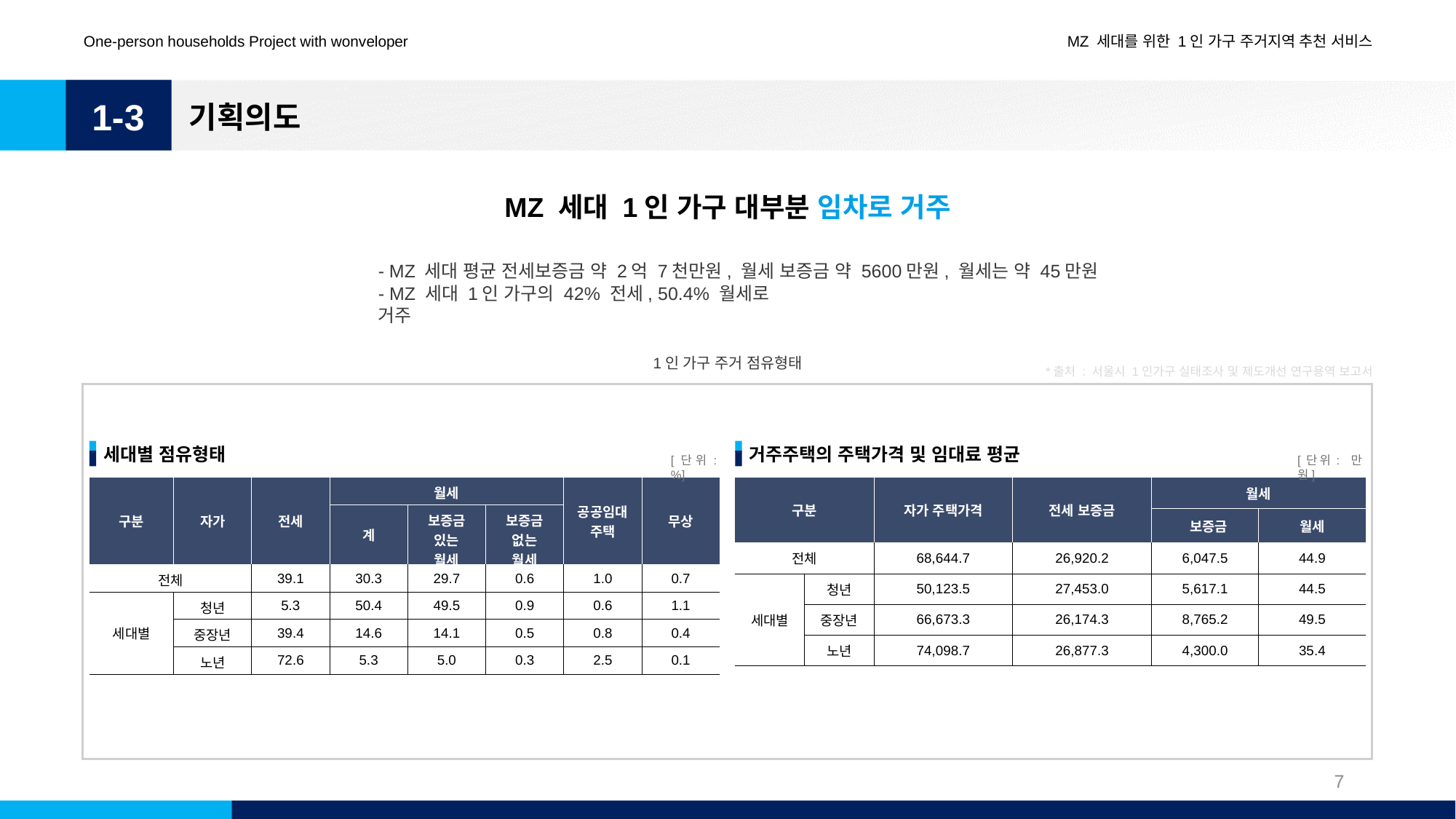

One-person households Project with wonveloper
MZ 세대를 위한 1인 가구 주거지역 추천 서비스
1-3
기획의도
MZ 세대 1인 가구 대부분 임차로 거주
- MZ 세대 평균 전세보증금 약 2억 7천만원, 월세 보증금 약 5600만원, 월세는 약 45만원
- MZ 세대 1인 가구의 42% 전세, 50.4% 월세로 거주
1인 가구 주거 점유형태
*출처 : 서울시 1인가구 실태조사 및 제도개선 연구용역 보고서

세대별 점유형태

거주주택의 주택가격 및 임대료 평균

[단위: %]
[단위: 만 원]
| 구분 | 자가 | 전세 | 월세 |  |  | 공공임대 주택 | 무상 |
| --- | --- | --- | --- | --- | --- | --- | --- |
|  |  |  | 계 | 보증금 있는 월세 | 보증금 없는 월세 |  |  |
| 전체 |  | 39.1 | 30.3 | 29.7 | 0.6 | 1.0 | 0.7 |
| 세대별 | 청년 | 5.3 | 50.4 | 49.5 | 0.9 | 0.6 | 1.1 |
|  | 중장년 | 39.4 | 14.6 | 14.1 | 0.5 | 0.8 | 0.4 |
|  | 노년 | 72.6 | 5.3 | 5.0 | 0.3 | 2.5 | 0.1 |
| 구분 |  | 자가 주택가격 | 전세 보증금 | 월세 |  |
| --- | --- | --- | --- | --- | --- |
|  |  |  |  | 보증금 | 월세 |
| 전체 |  | 68,644.7 | 26,920.2 | 6,047.5 | 44.9 |
| 세대별 | 청년 | 50,123.5 | 27,453.0 | 5,617.1 | 44.5 |
|  | 중장년 | 66,673.3 | 26,174.3 | 8,765.2 | 49.5 |
|  | 노년 | 74,098.7 | 26,877.3 | 4,300.0 | 35.4 |
7